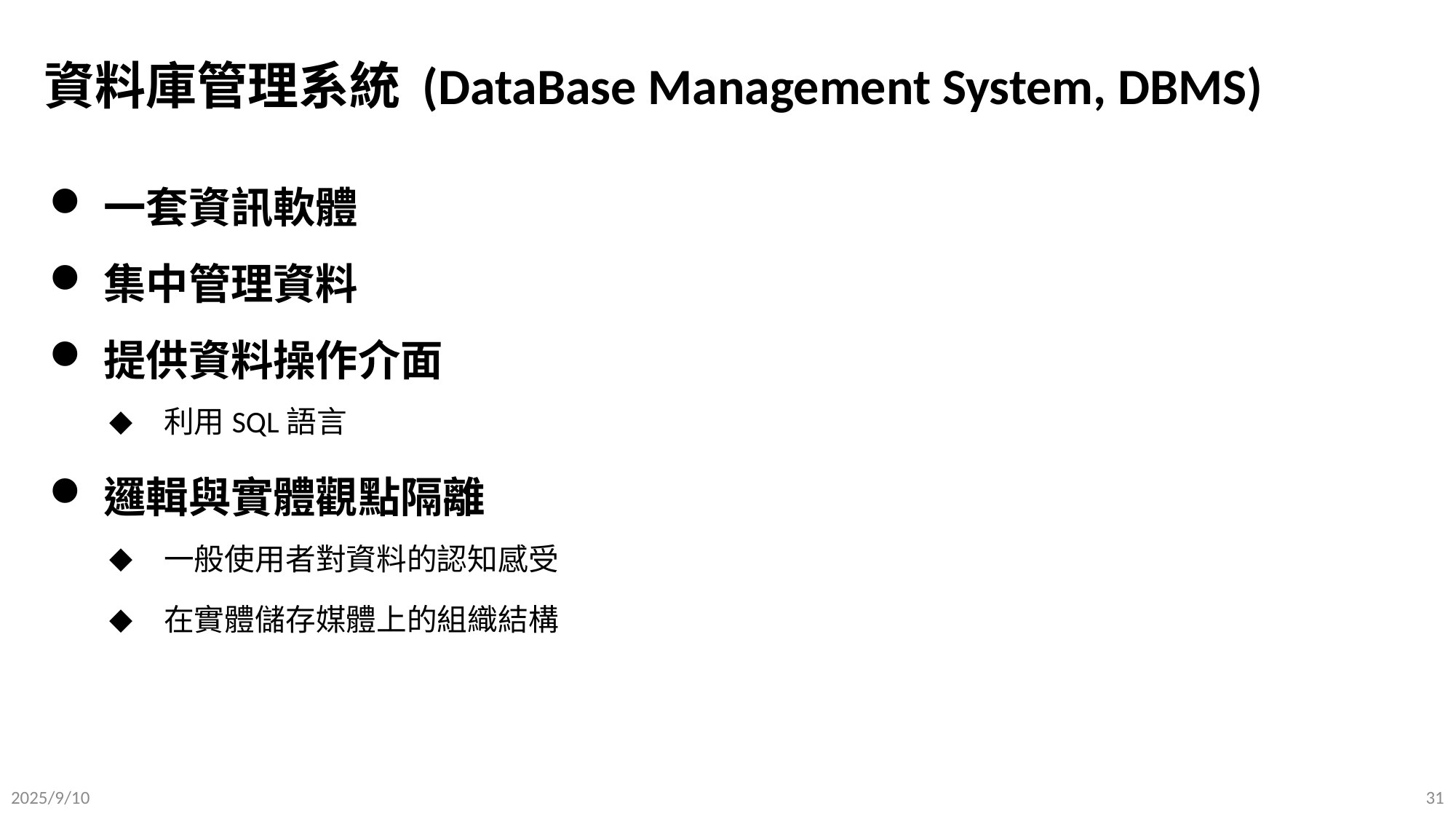

# 資料庫管理系統 (DataBase Management System, DBMS)
一套資訊軟體
集中管理資料
提供資料操作介面
利用SQL語言
邏輯與實體觀點隔離
一般使用者對資料的認知感受
在實體儲存媒體上的組織結構
2025/9/10
31